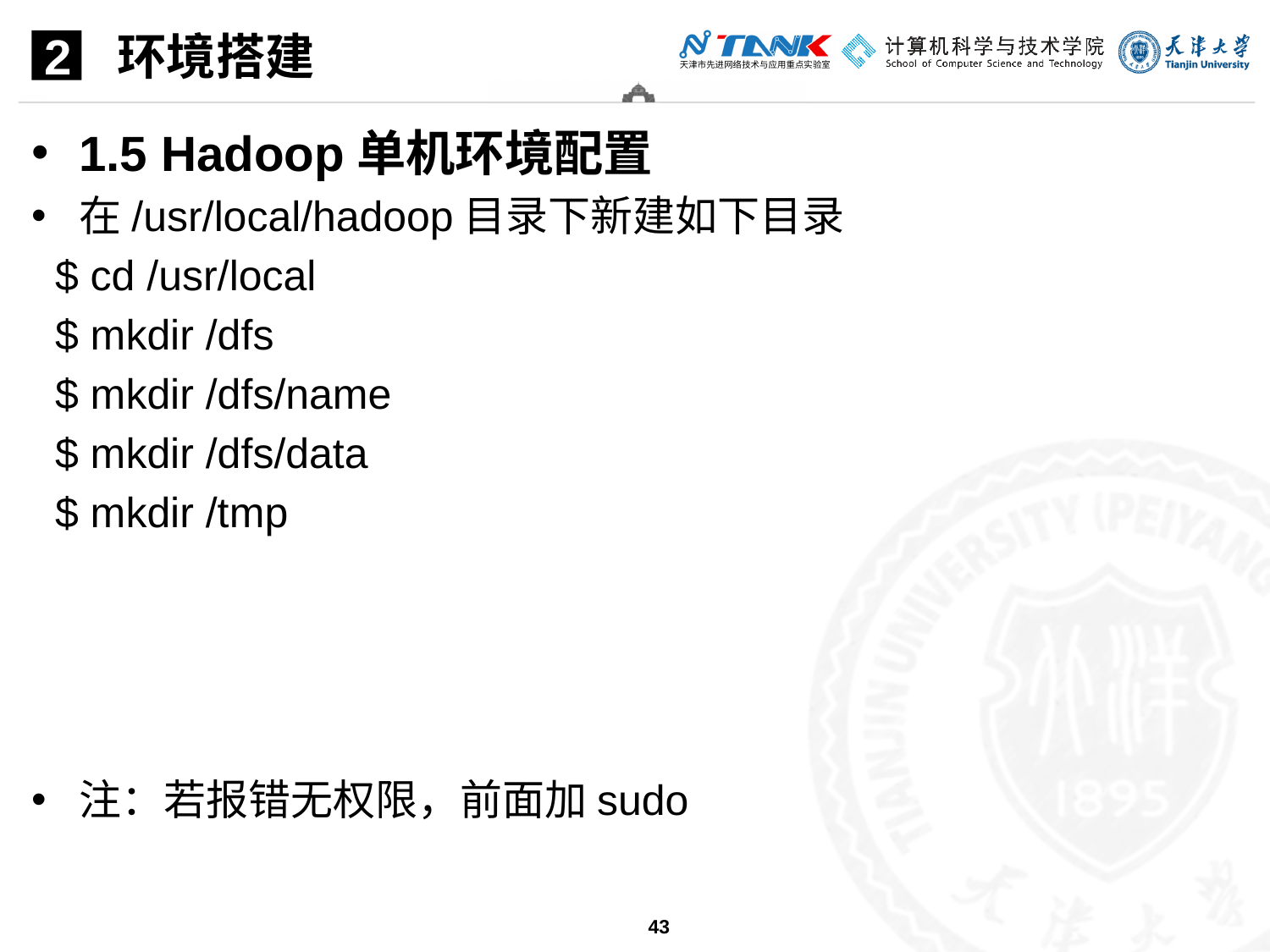

环境搭建
2
1.5 Hadoop单机环境配置
在/usr/local/hadoop目录下新建如下目录
  $ cd /usr/local
  $ mkdir /dfs
  $ mkdir /dfs/name
  $ mkdir /dfs/data
  $ mkdir /tmp

注：若报错无权限，前面加sudo

43